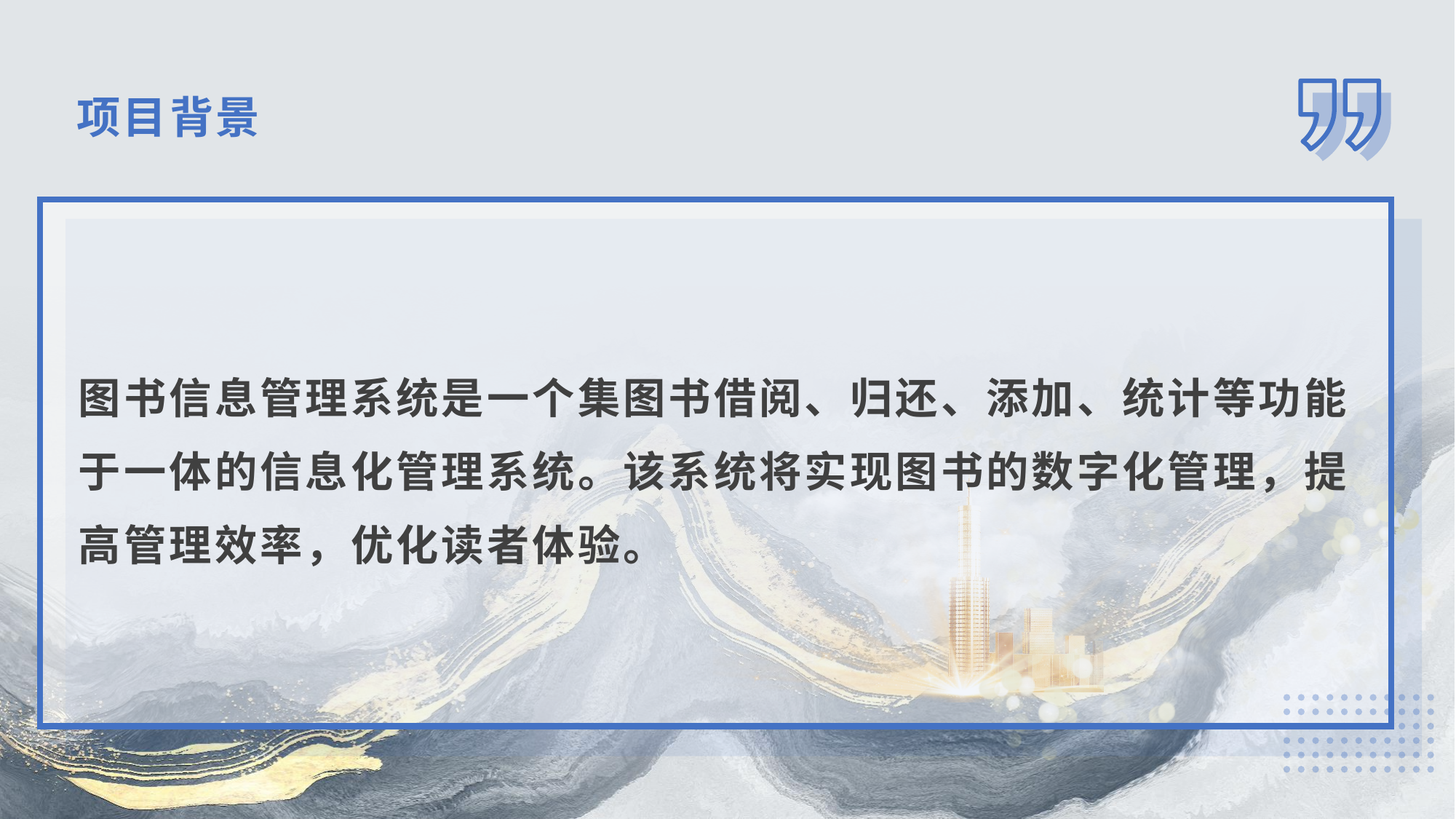

项目背景

图书信息管理系统是一个集图书借阅、归还、添加、统计等功能于一体的信息化管理系统。该系统将实现图书的数字化管理，提高管理效率，优化读者体验。